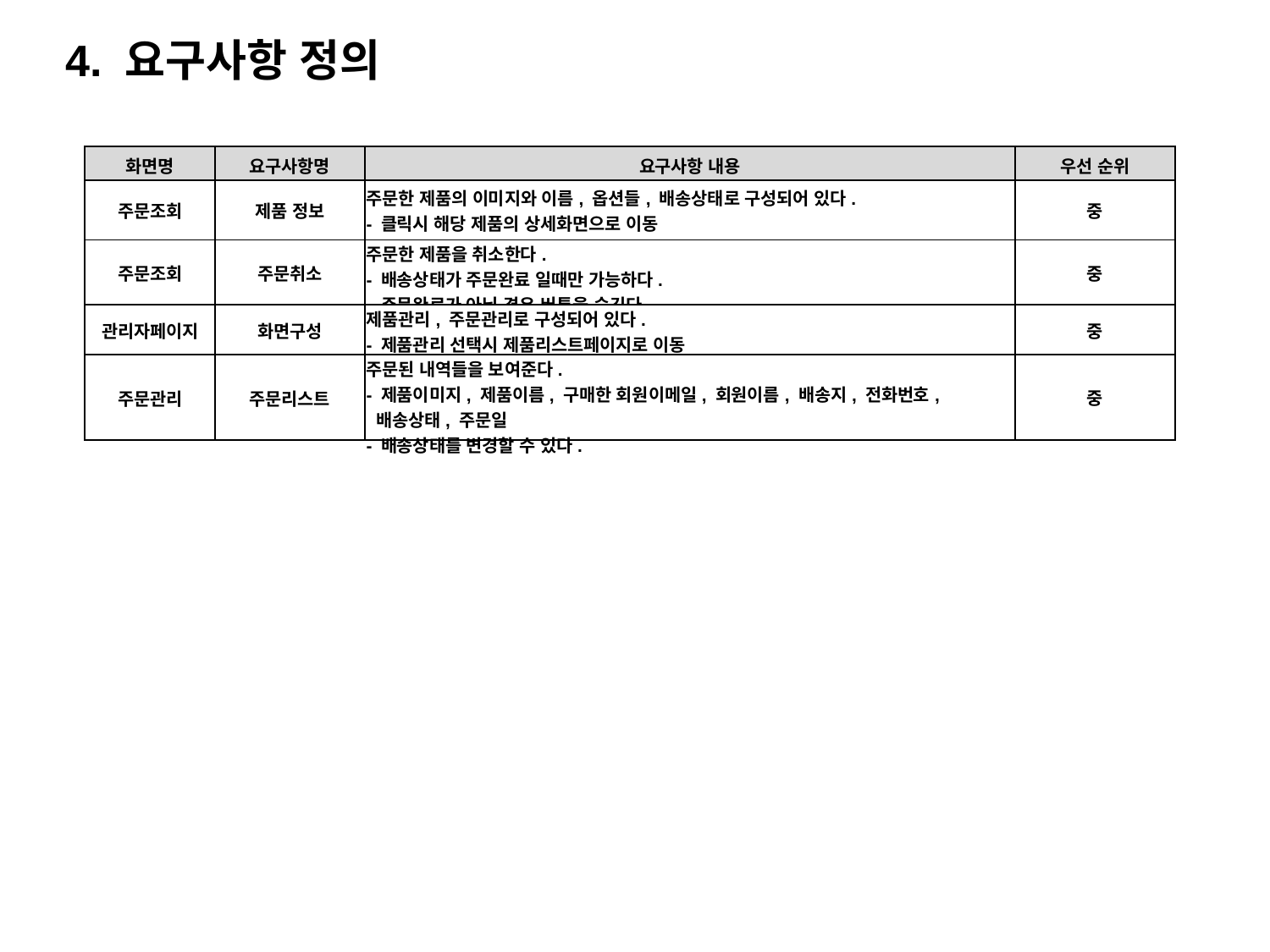

4. 요구사항 정의
| 화면명 | 요구사항명 | 요구사항 내용 | 우선 순위 |
| --- | --- | --- | --- |
| 주문조회 | 제품 정보 | 주문한 제품의 이미지와 이름, 옵션들, 배송상태로 구성되어 있다. - 클릭시 해당 제품의 상세화면으로 이동 | 중 |
| 주문조회 | 주문취소 | 주문한 제품을 취소한다. - 배송상태가 주문완료 일때만 가능하다. - 주문완료가 아닐 경우 버튼을 숨긴다. | 중 |
| 관리자페이지 | 화면구성 | 제품관리, 주문관리로 구성되어 있다. - 제품관리 선택시 제품리스트페이지로 이동 | 중 |
| 주문관리 | 주문리스트 | 주문된 내역들을 보여준다. - 제품이미지, 제품이름, 구매한 회원이메일, 회원이름, 배송지, 전화번호, 배송상태, 주문일 - 배송상태를 변경할 수 있다. | 중 |